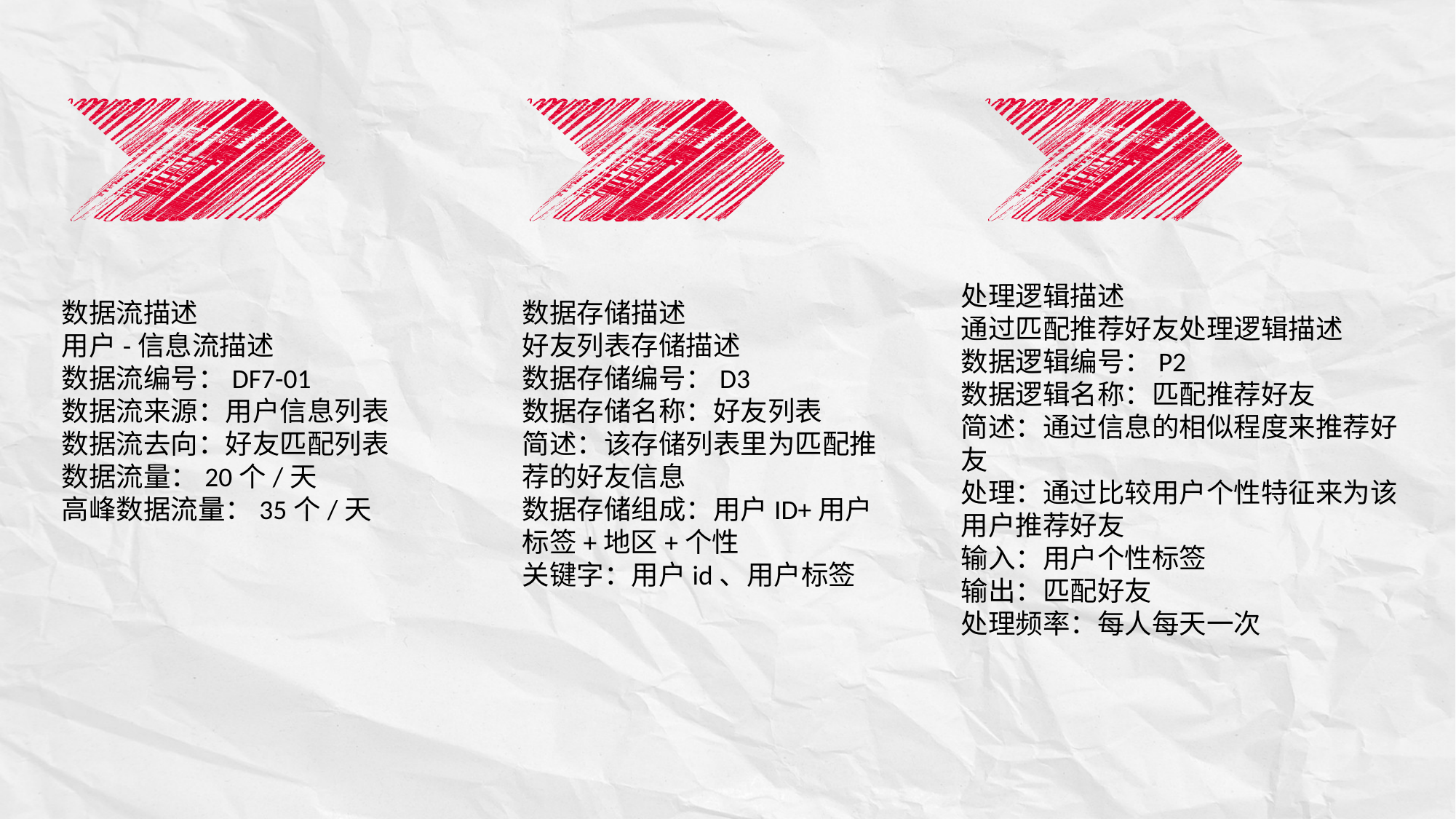

处理逻辑描述
通过匹配推荐好友处理逻辑描述
数据逻辑编号：P2
数据逻辑名称：匹配推荐好友
简述：通过信息的相似程度来推荐好友
处理：通过比较用户个性特征来为该用户推荐好友
输入：用户个性标签
输出：匹配好友
处理频率：每人每天一次
数据存储描述
好友列表存储描述
数据存储编号：D3
数据存储名称：好友列表
简述：该存储列表里为匹配推荐的好友信息
数据存储组成：用户ID+用户标签+地区+个性
关键字：用户id、用户标签
数据流描述
用户-信息流描述
数据流编号：DF7-01
数据流来源：用户信息列表
数据流去向：好友匹配列表
数据流量：20个/天
高峰数据流量：35个/天